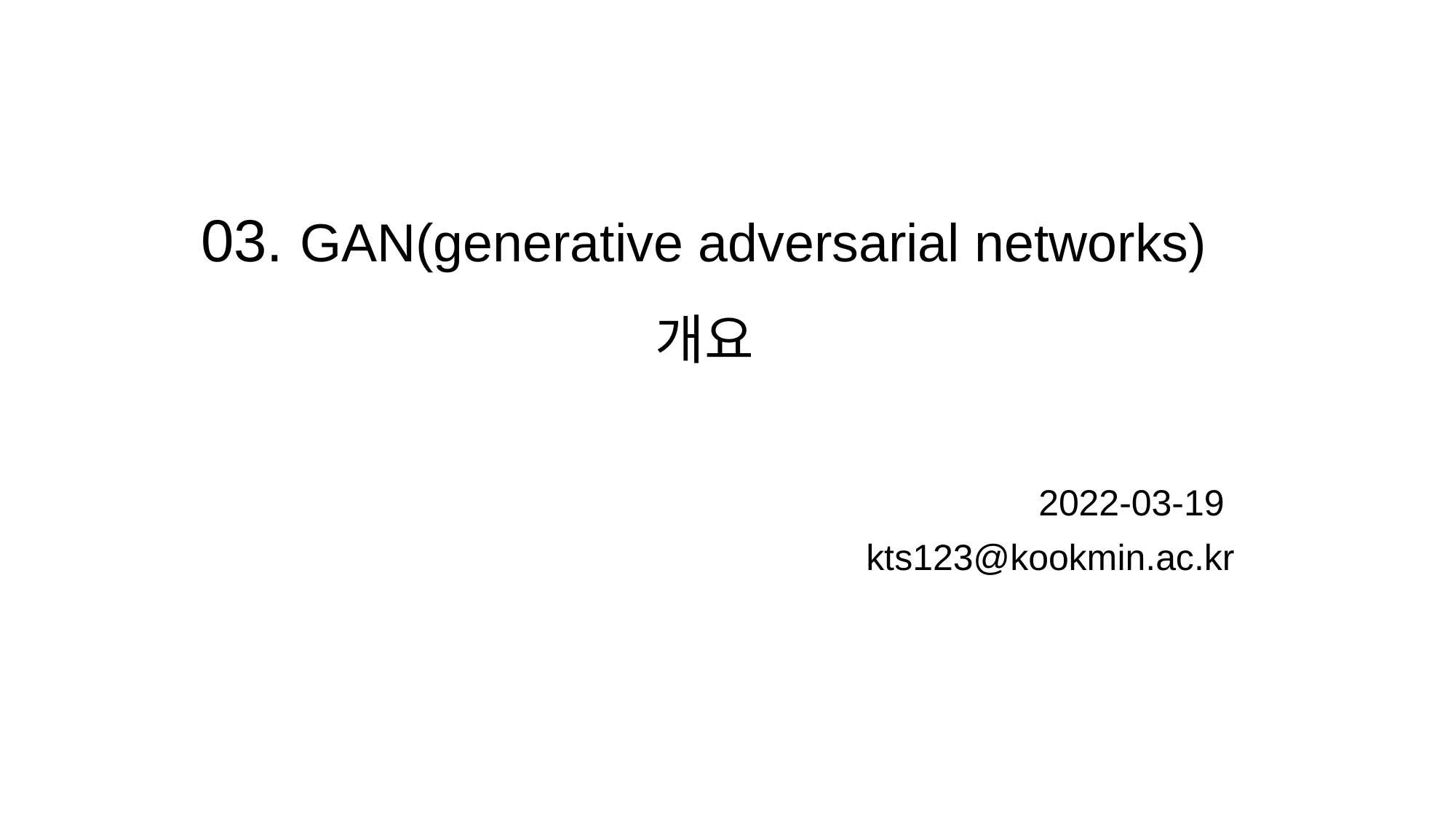

# 03. GAN(generative adversarial networks) 개요
2022-03-19
kts123@kookmin.ac.kr